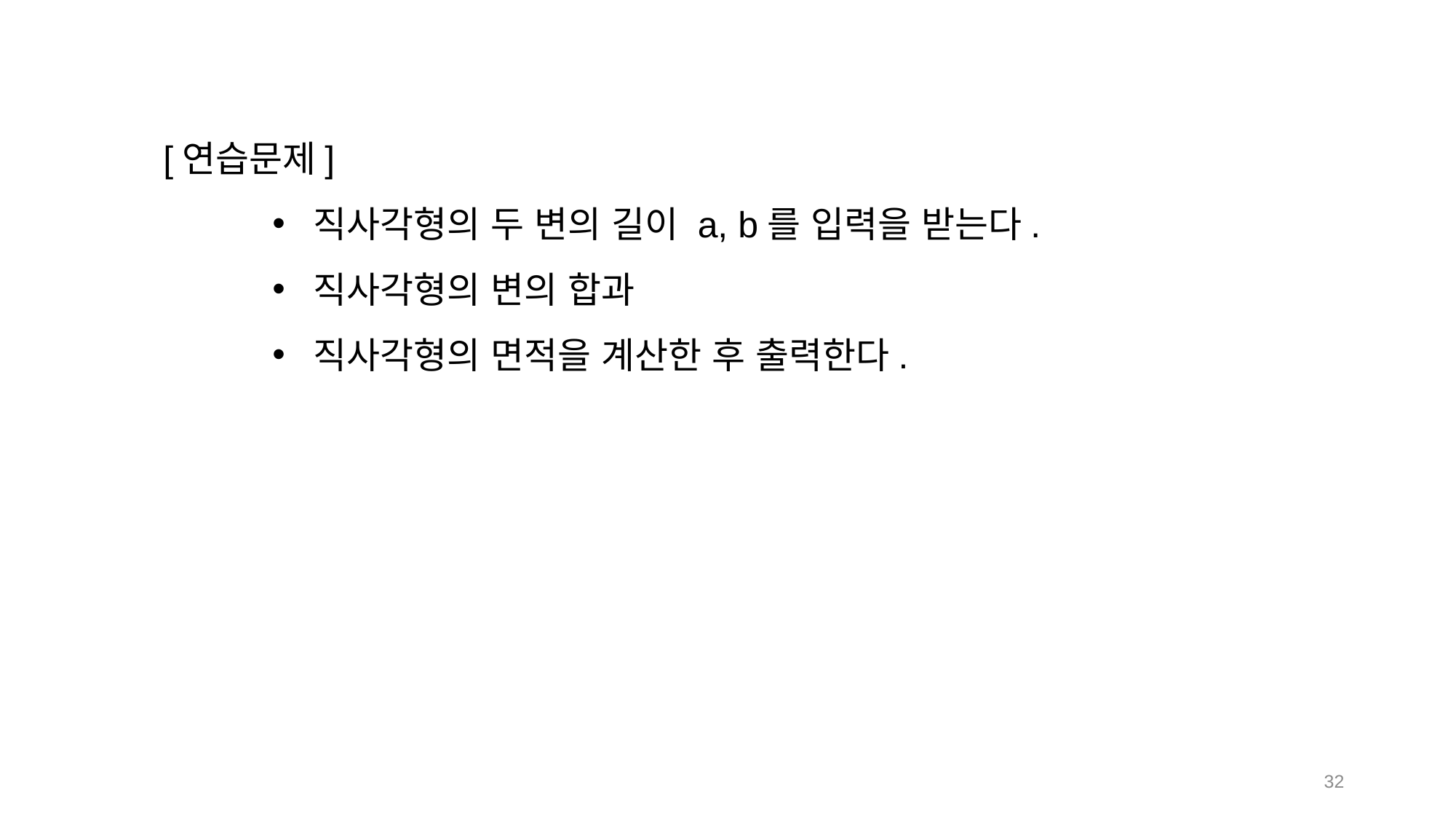

[연습문제]
직사각형의 두 변의 길이 a, b를 입력을 받는다.
직사각형의 변의 합과
직사각형의 면적을 계산한 후 출력한다.
32